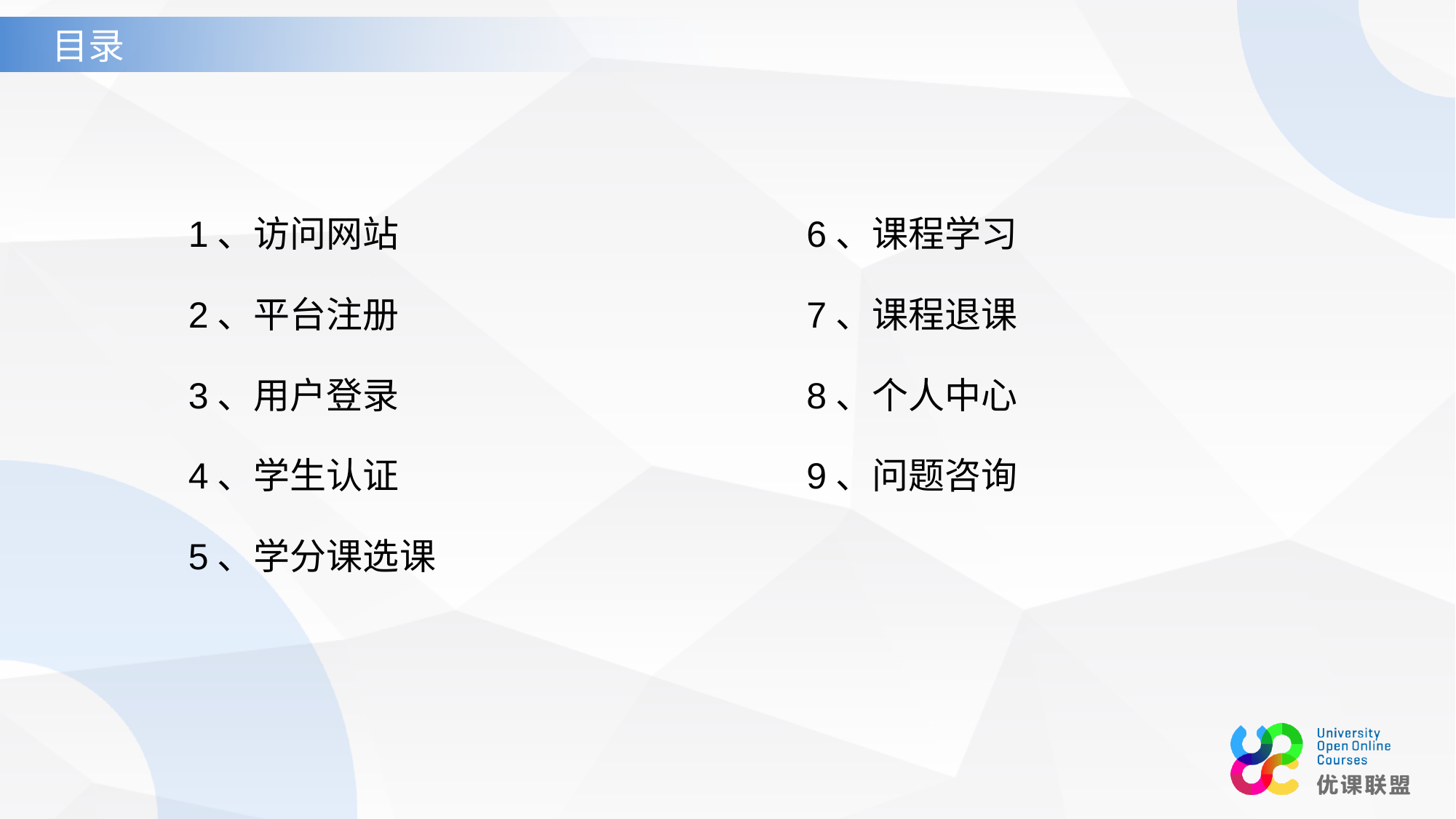

目录
1、访问网站
2、平台注册
3、用户登录
4、学生认证
5、学分课选课

6、课程学习
7、课程退课
8、个人中心
9、问题咨询